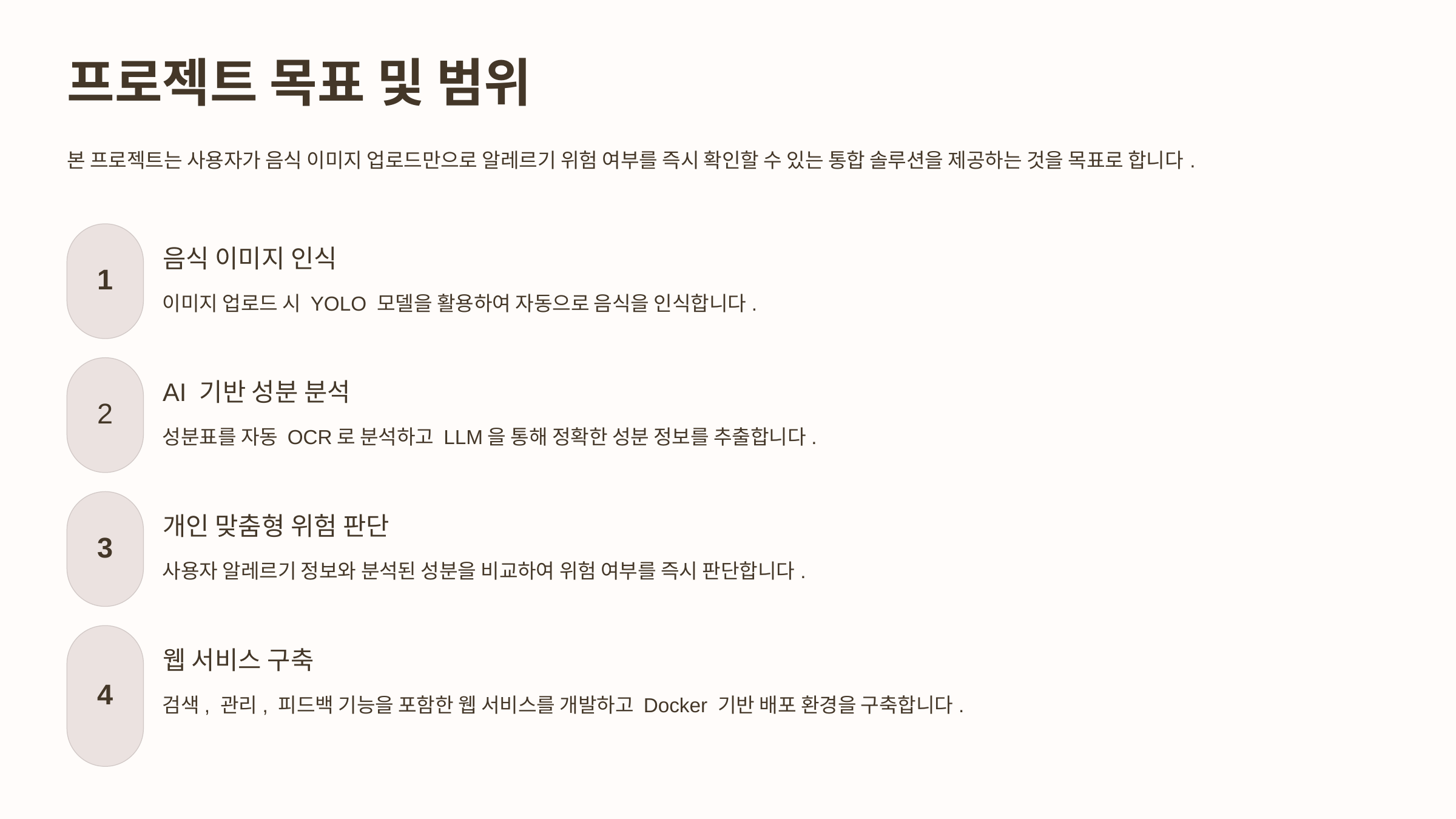

프로젝트 목표 및 범위
본 프로젝트는 사용자가 음식 이미지 업로드만으로 알레르기 위험 여부를 즉시 확인할 수 있는 통합 솔루션을 제공하는 것을 목표로 합니다.

음식 이미지 인식
1
이미지 업로드 시 YOLO 모델을 활용하여 자동으로 음식을 인식합니다.

AI 기반 성분 분석
2
성분표를 자동 OCR로 분석하고 LLM을 통해 정확한 성분 정보를 추출합니다.

개인 맞춤형 위험 판단
3
사용자 알레르기 정보와 분석된 성분을 비교하여 위험 여부를 즉시 판단합니다.

웹 서비스 구축
4
검색, 관리, 피드백 기능을 포함한 웹 서비스를 개발하고 Docker 기반 배포 환경을 구축합니다.